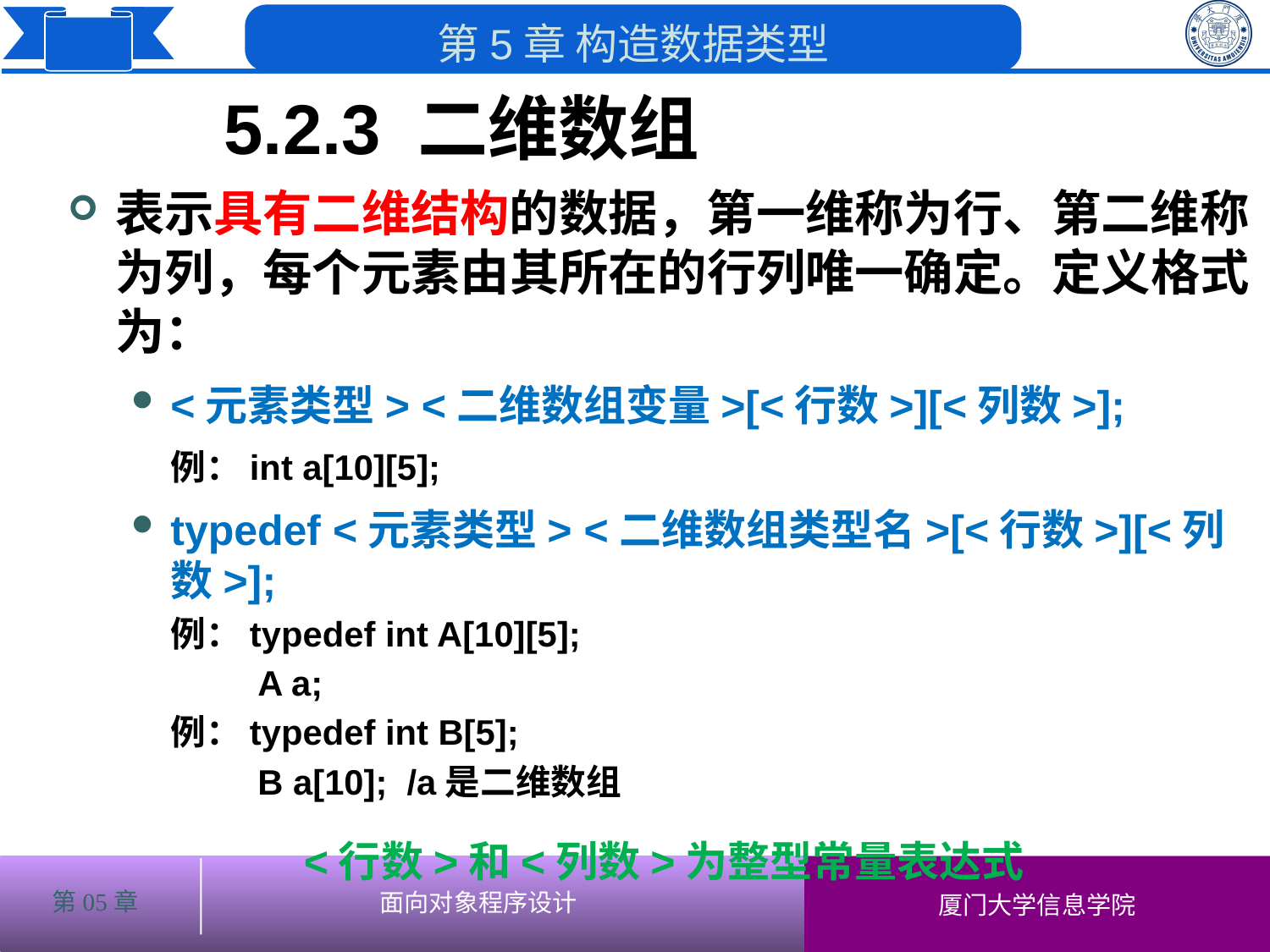

5.2.3 二维数组
表示具有二维结构的数据，第一维称为行、第二维称为列，每个元素由其所在的行列唯一确定。定义格式为：
<元素类型> <二维数组变量>[<行数>][<列数>];
	例：int a[10][5];
typedef <元素类型> <二维数组类型名>[<行数>][<列数>];
	例：typedef int A[10][5];
             A a;
	例：typedef int B[5];
             B a[10];  /a是二维数组

<行数>和<列数>为整型常量表达式

20